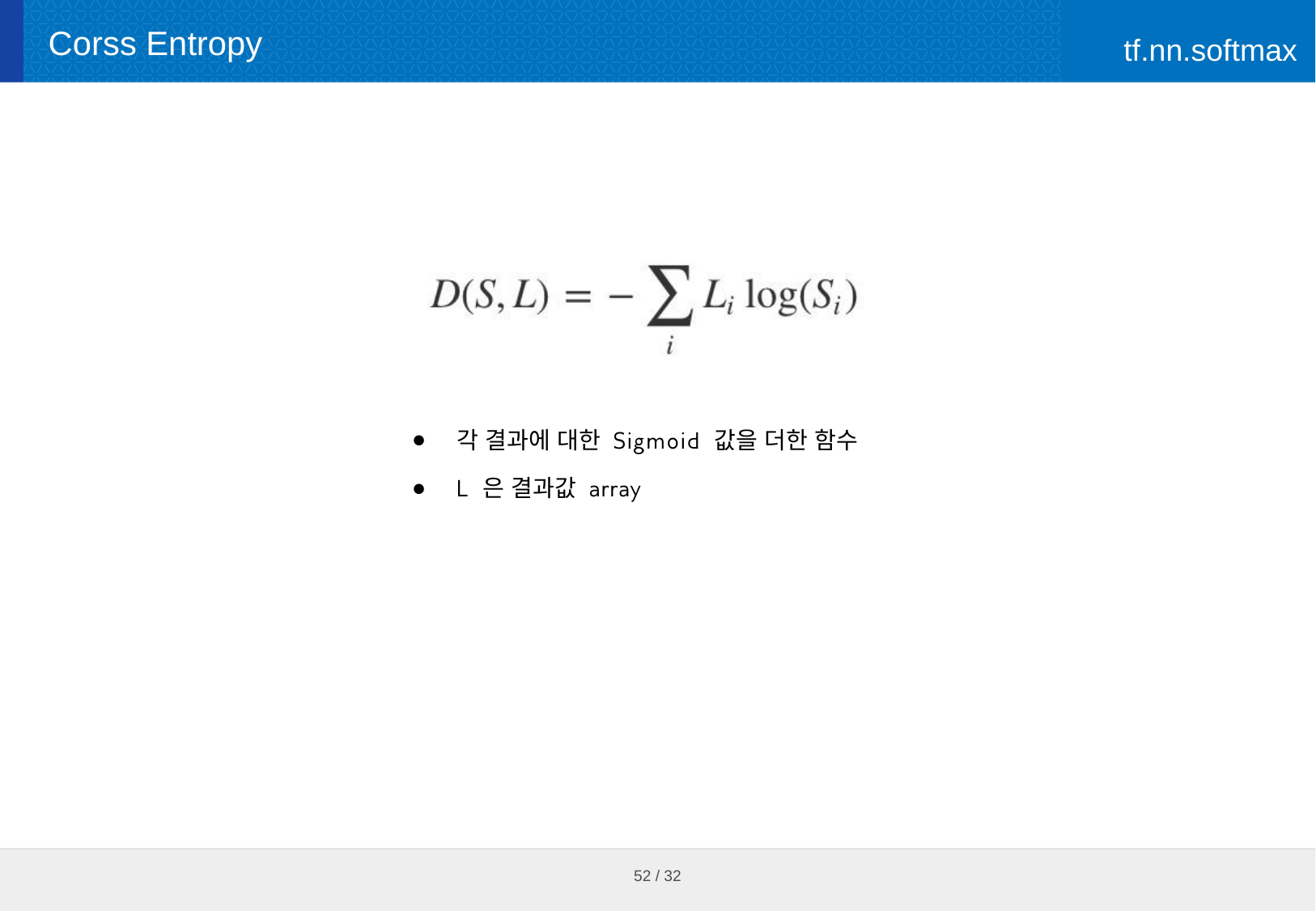

# Corss Entropy
tf.nn.softmax

각 결과에 대한 Sigmoid 값을 더한 함수
L 은 결과값 array